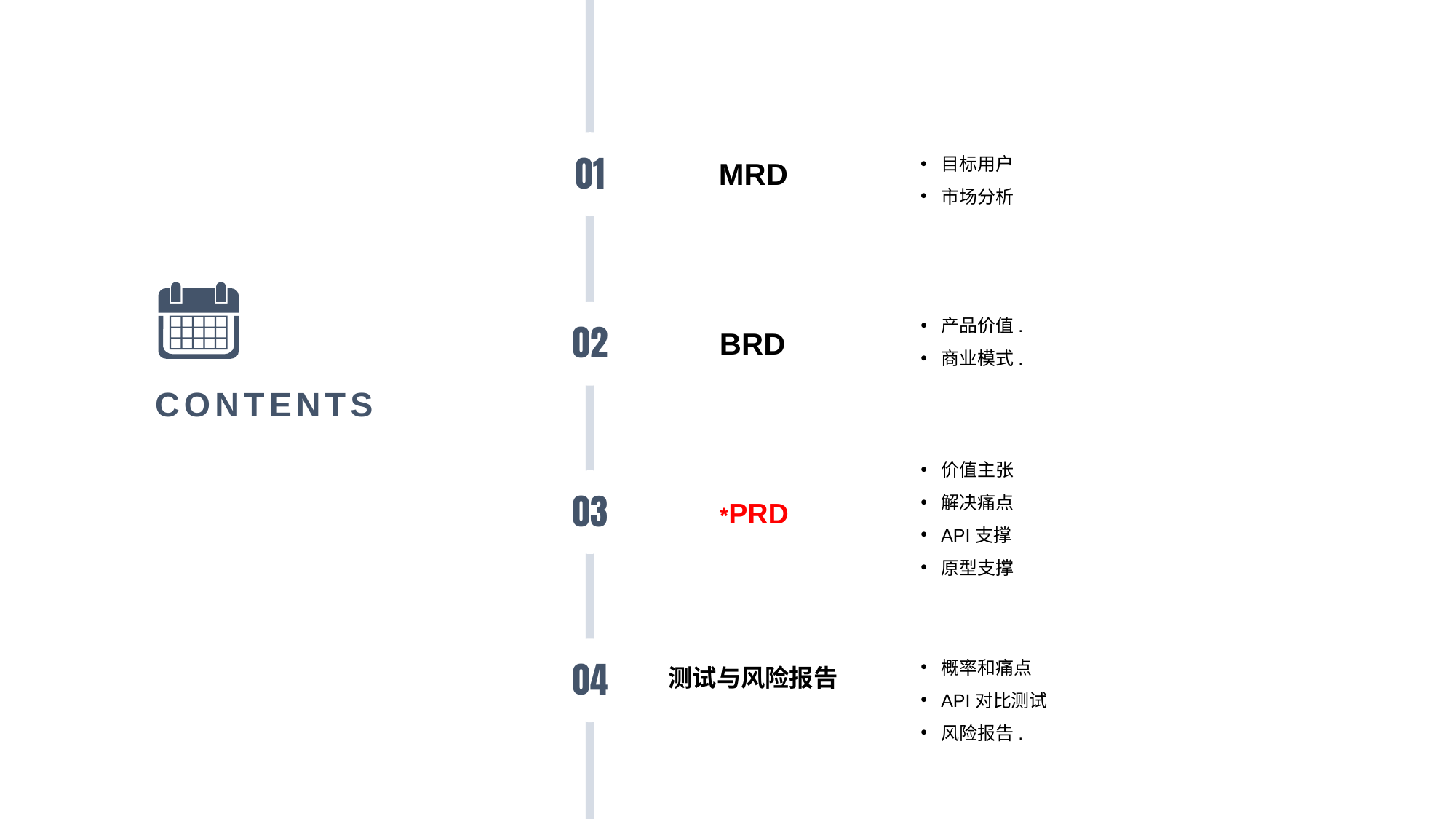

01
02
03
04
目标用户
市场分析
MRD

CONTENTS
产品价值.
商业模式.
BRD
价值主张
解决痛点
API支撑
原型支撑
*PRD
概率和痛点
API对比测试
风险报告.
测试与风险报告